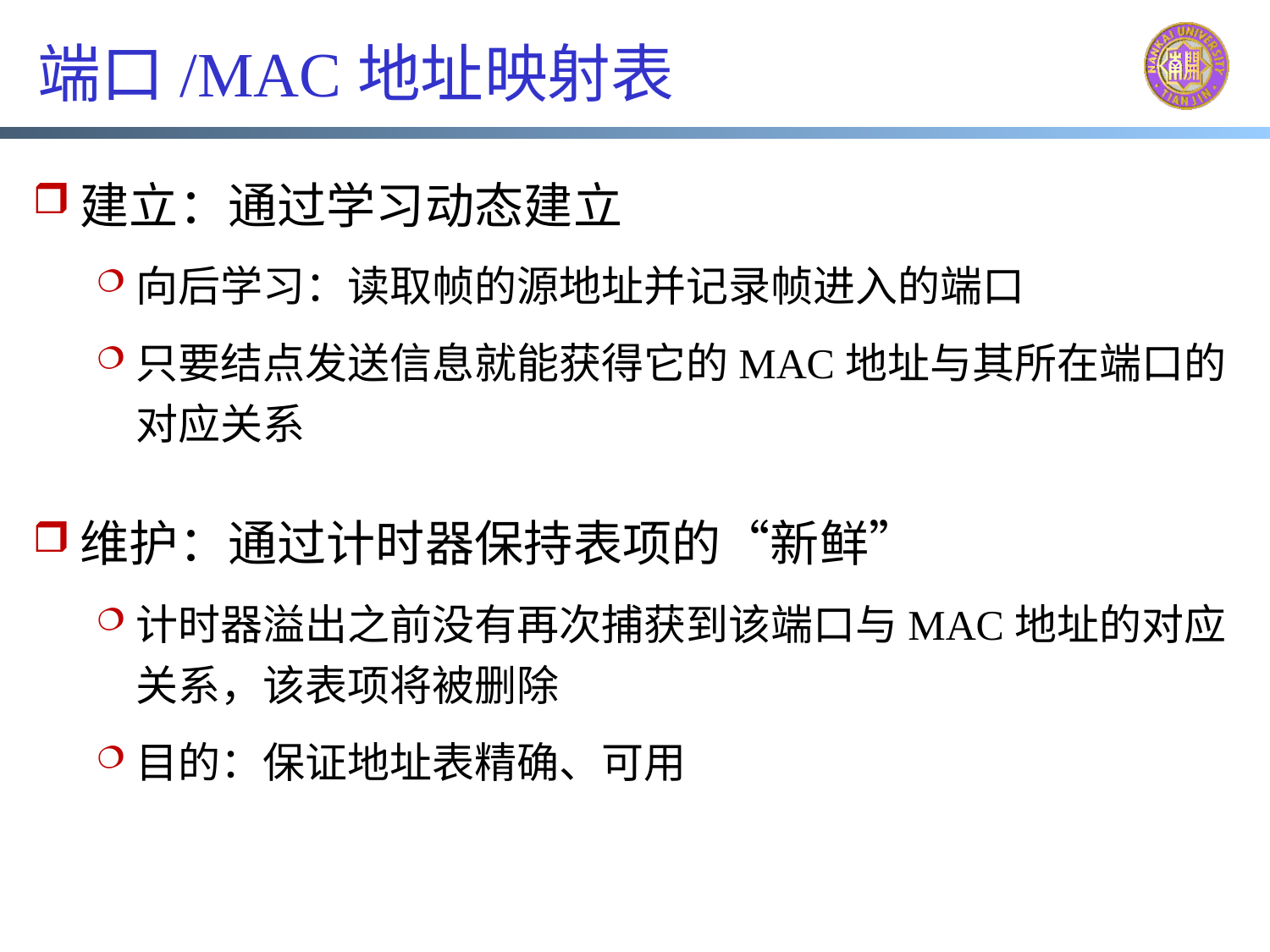

# 端口/MAC地址映射表
建立：通过学习动态建立
向后学习：读取帧的源地址并记录帧进入的端口
只要结点发送信息就能获得它的MAC地址与其所在端口的对应关系
维护：通过计时器保持表项的“新鲜”
计时器溢出之前没有再次捕获到该端口与MAC地址的对应关系，该表项将被删除
目的：保证地址表精确、可用